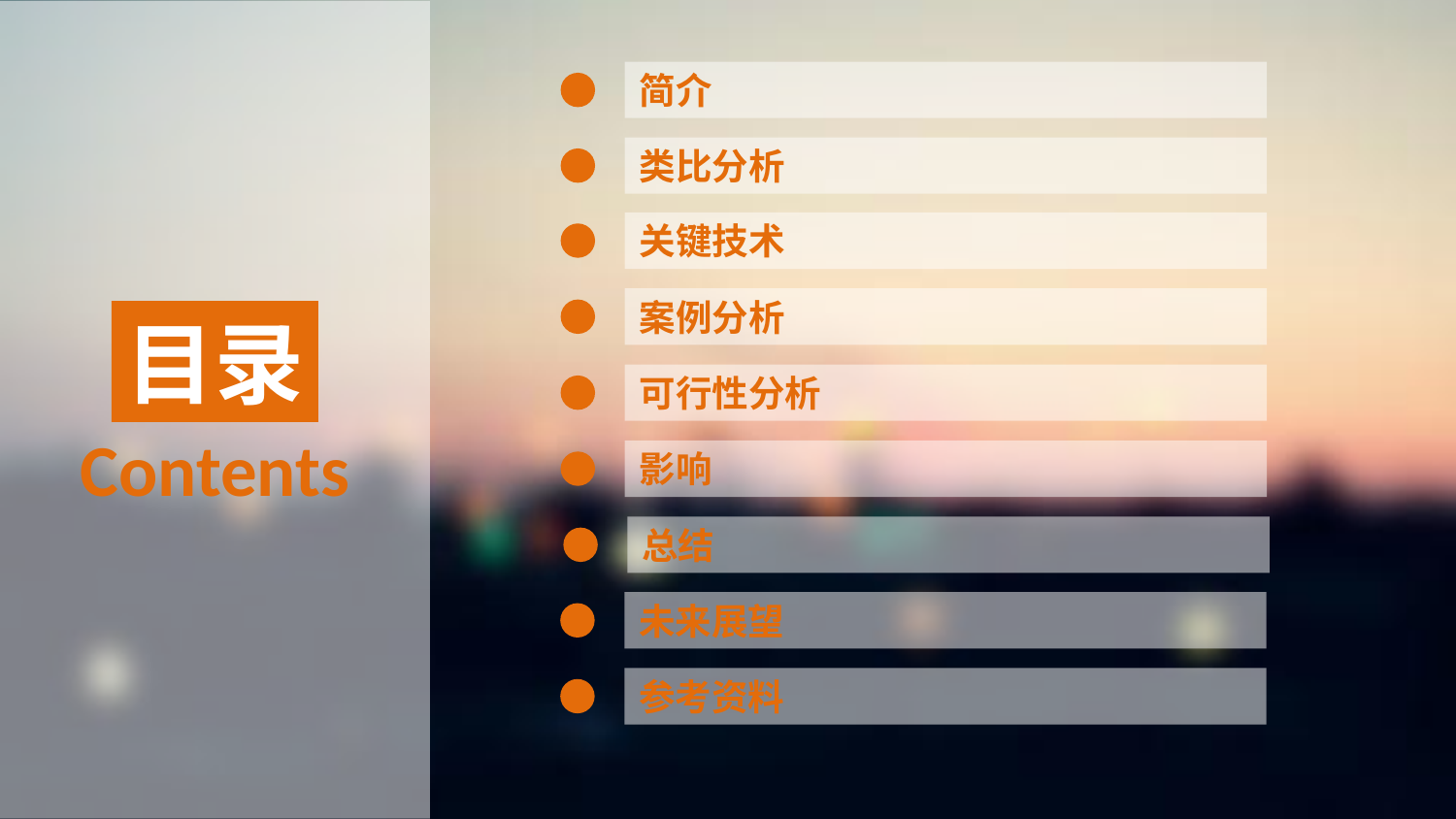

简介

类比分析

关键技术

案例分析

目录
可行性分析

Contents
影响

总结

未来展望

参考资料